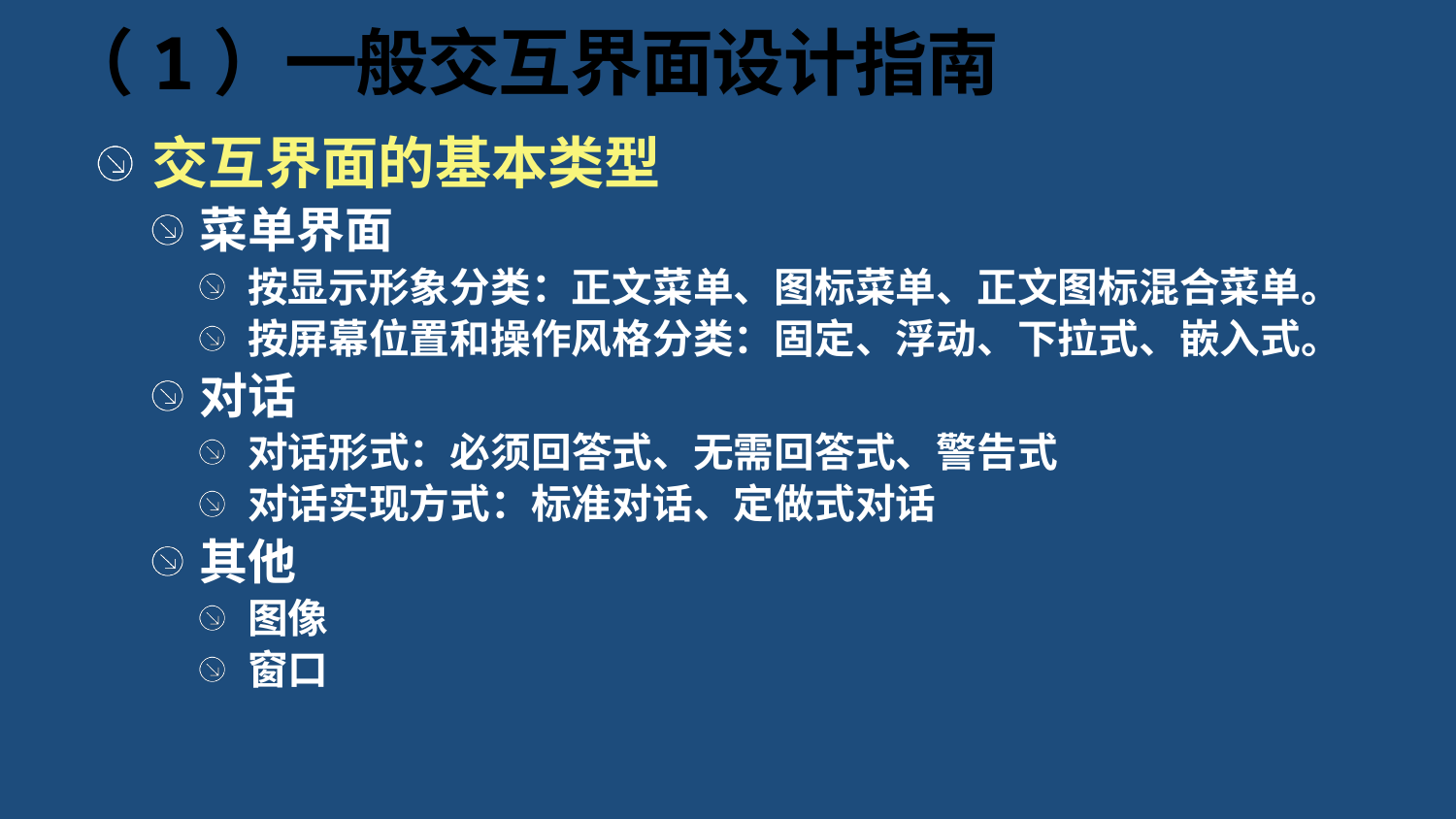

# （1）一般交互界面设计指南
交互界面的基本类型
菜单界面
按显示形象分类：正文菜单、图标菜单、正文图标混合菜单。
按屏幕位置和操作风格分类：固定、浮动、下拉式、嵌入式。
对话
对话形式：必须回答式、无需回答式、警告式
对话实现方式：标准对话、定做式对话
其他
图像
窗口